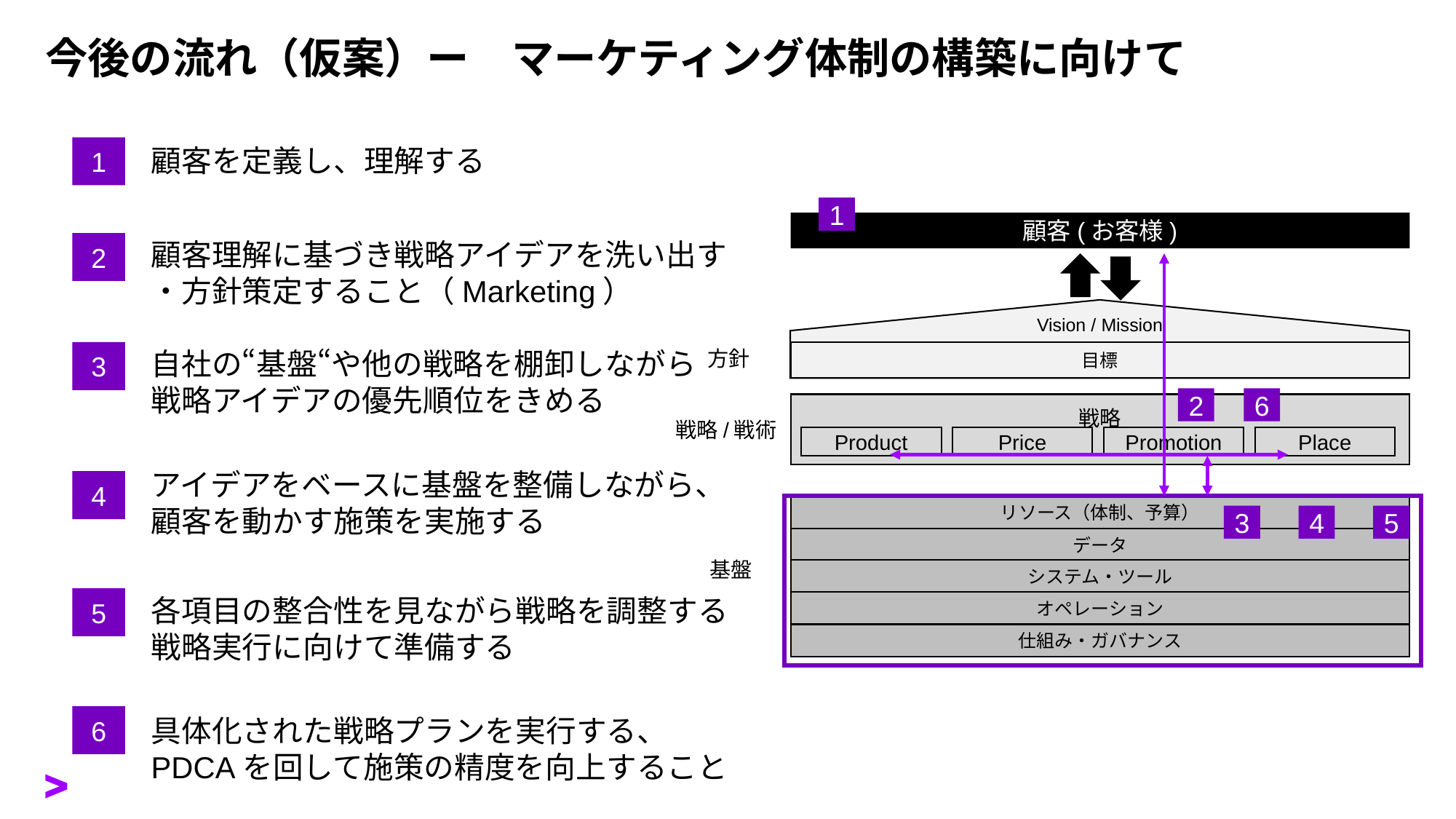

# 今後の流れ（仮案）ー　マーケティング体制の構築に向けて
1
顧客を定義し、理解する
1

顧客(お客様)

Vision / Mission
目標
戦略
Product
Price
Promotion
Place
リソース（体制、予算）
データ
システム・ツール
オペレーション
仕組み・ガバナンス
2
顧客理解に基づき戦略アイデアを洗い出す
・方針策定すること（Marketing）
3
自社の“基盤“や他の戦略を棚卸しながら
戦略アイデアの優先順位をきめる
方針
2
6
戦略/戦術
アイデアをベースに基盤を整備しながら、
顧客を動かす施策を実施する
4

3
4
5
基盤
5
各項目の整合性を見ながら戦略を調整する
戦略実行に向けて準備する
6
具体化された戦略プランを実行する、
PDCAを回して施策の精度を向上すること